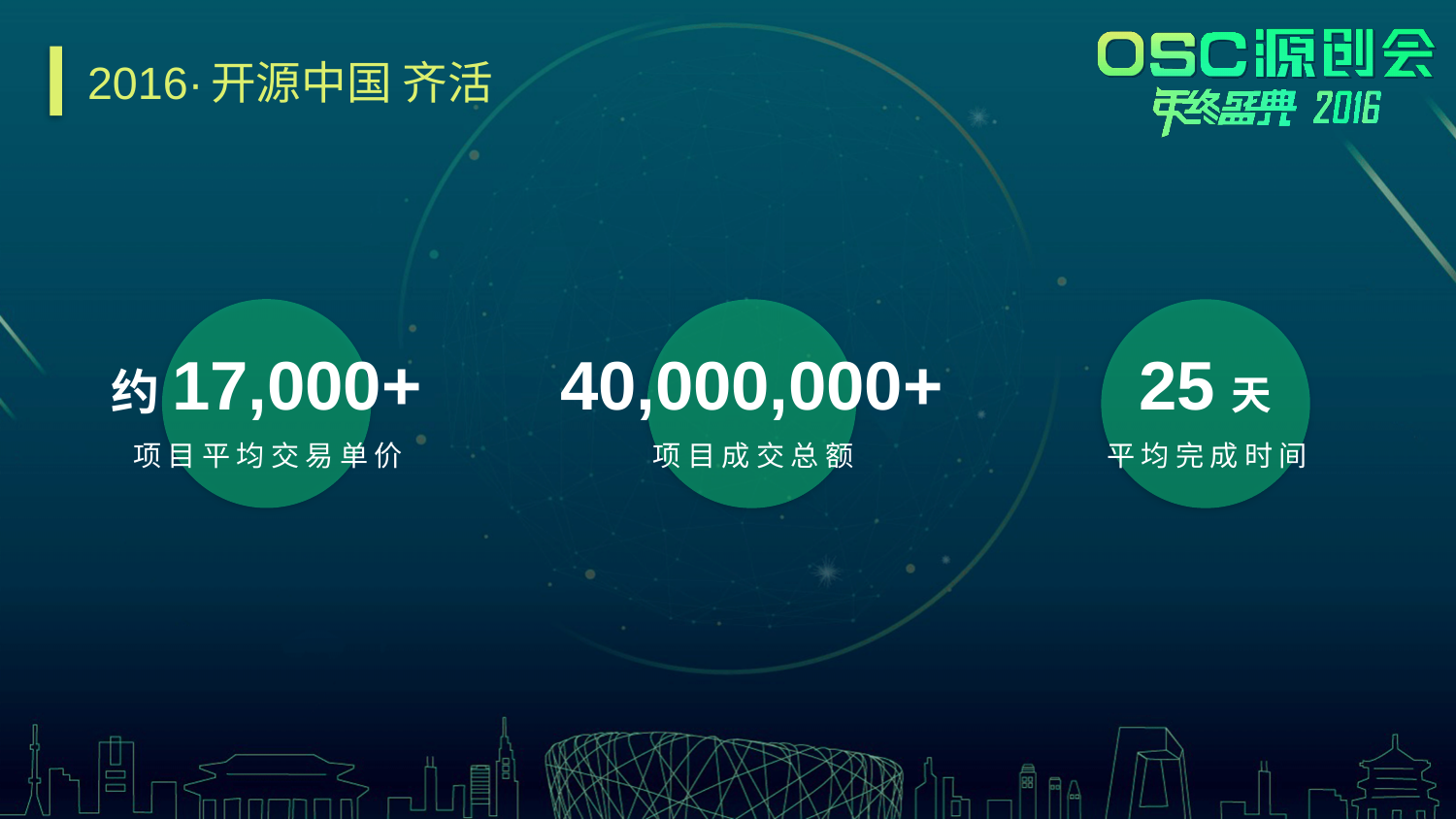

# 2016·开源中国 齐活

约17,000+
项目平均交易单价

40,000,000+
项目成交总额

25天
平均完成时间